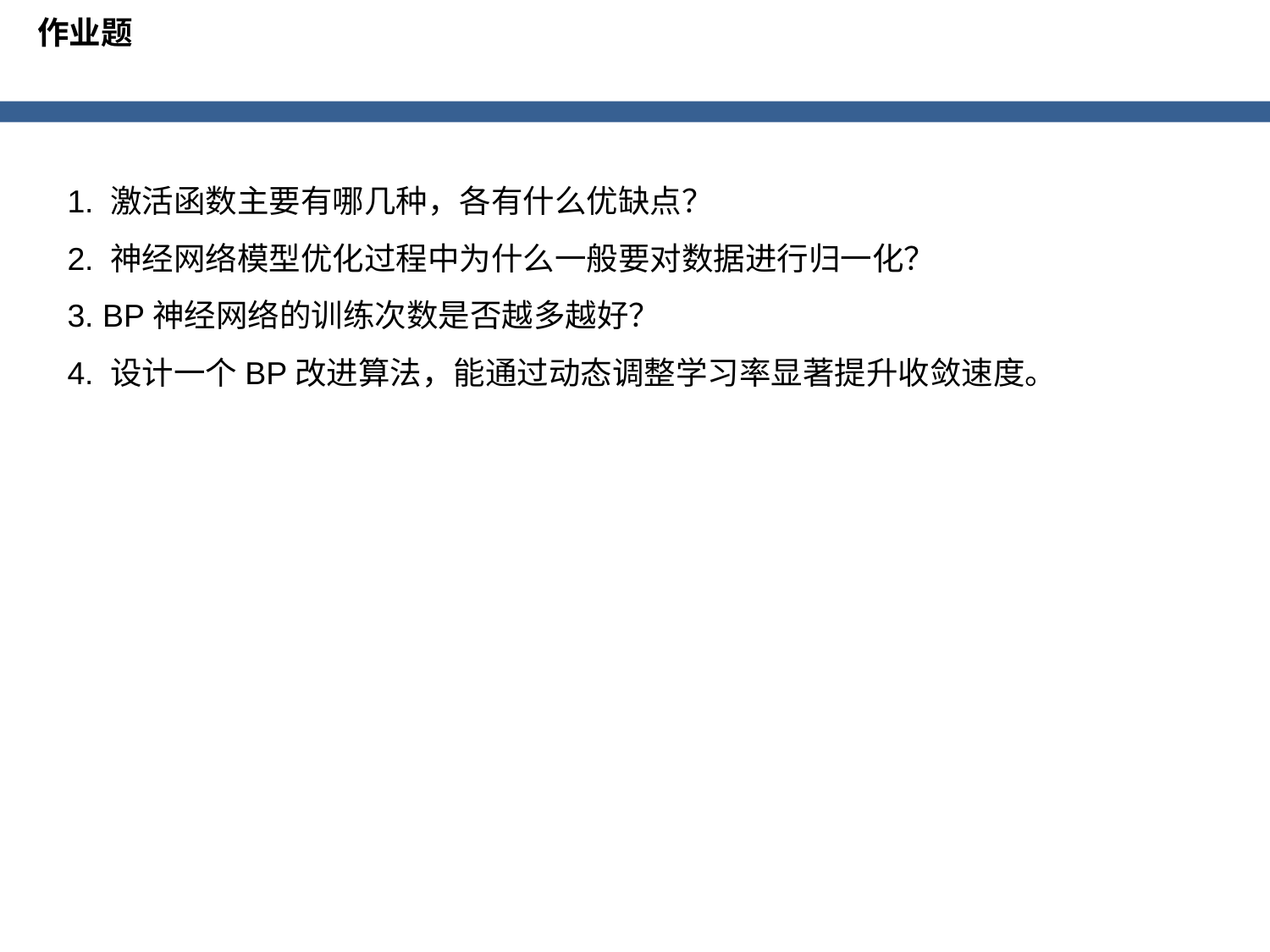

作业题
1. 激活函数主要有哪几种，各有什么优缺点？
2. 神经网络模型优化过程中为什么一般要对数据进行归一化？
3. BP神经网络的训练次数是否越多越好？
4. 设计一个BP改进算法，能通过动态调整学习率显著提升收敛速度。